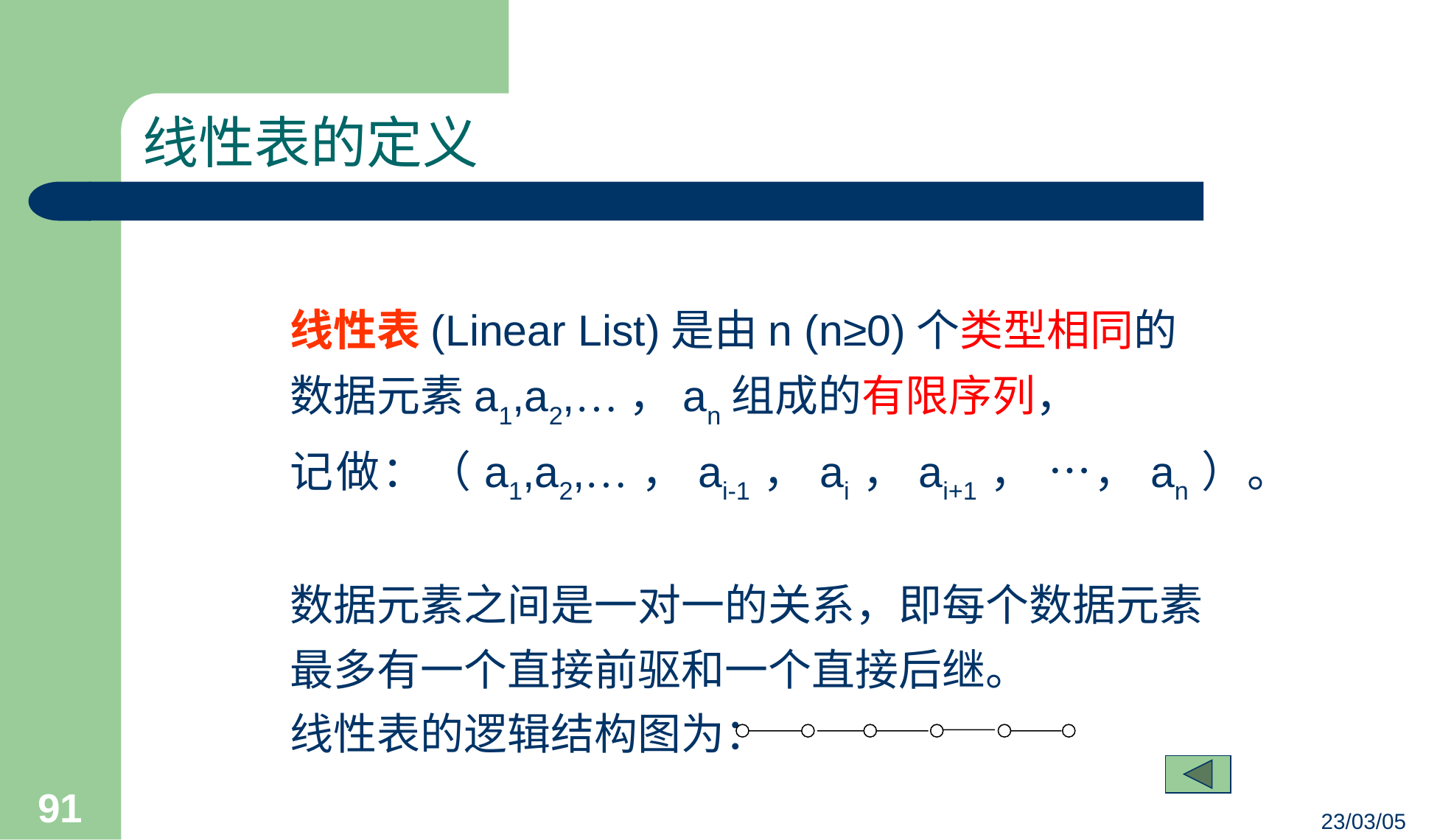

# 线性表的定义
线性表(Linear List)是由n (n≥0)个类型相同的
数据元素a1,a2,…，an组成的有限序列，
记做：（a1,a2,…，ai-1，ai，ai+1， …，an）。
数据元素之间是一对一的关系，即每个数据元素
最多有一个直接前驱和一个直接后继。
线性表的逻辑结构图为：

91
23/03/05